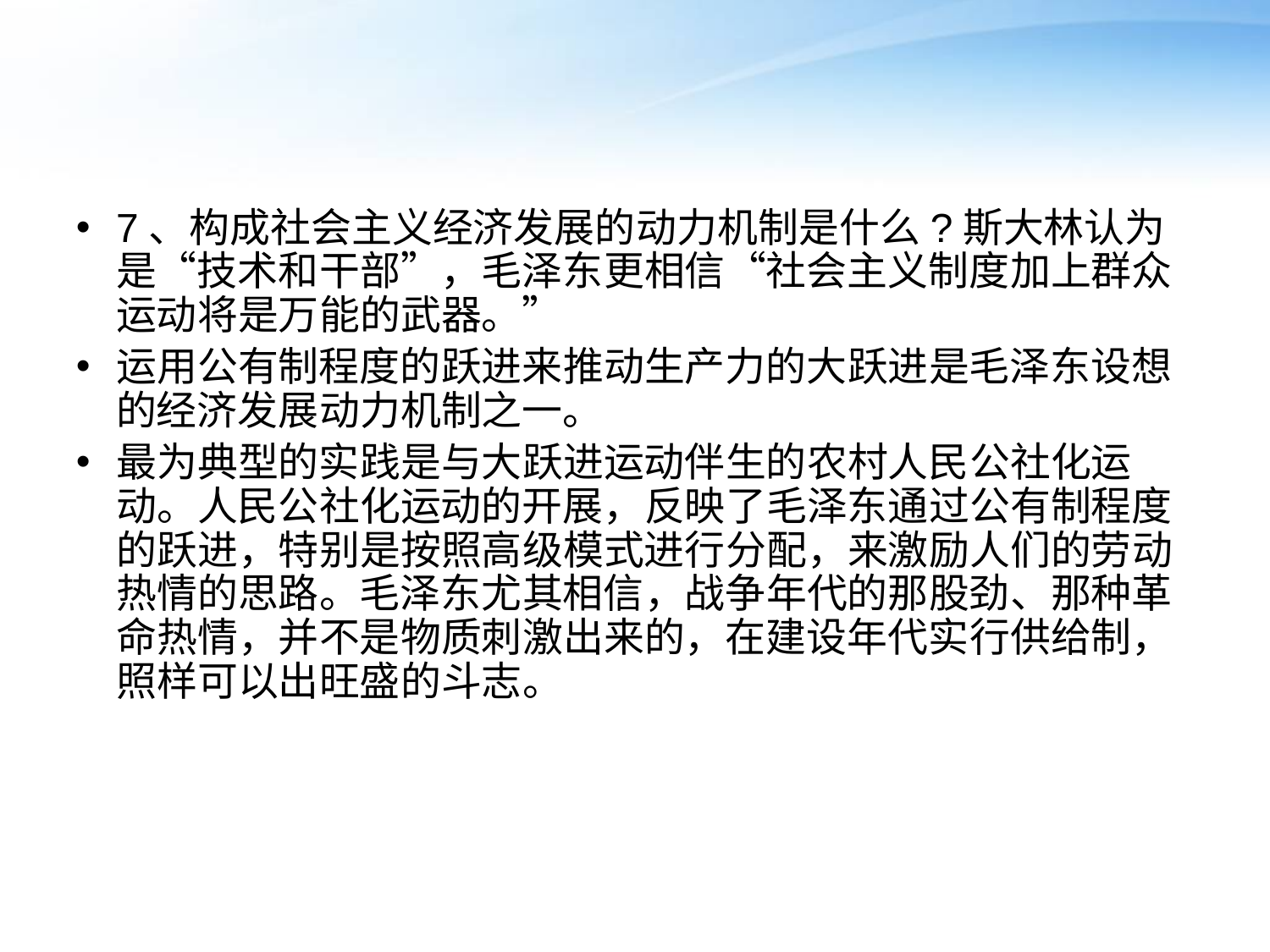

#
7、构成社会主义经济发展的动力机制是什么?斯大林认为是“技术和干部”，毛泽东更相信“社会主义制度加上群众运动将是万能的武器。”
运用公有制程度的跃进来推动生产力的大跃进是毛泽东设想的经济发展动力机制之一。
最为典型的实践是与大跃进运动伴生的农村人民公社化运动。人民公社化运动的开展，反映了毛泽东通过公有制程度的跃进，特别是按照高级模式进行分配，来激励人们的劳动热情的思路。毛泽东尤其相信，战争年代的那股劲、那种革命热情，并不是物质刺激出来的，在建设年代实行供给制，照样可以出旺盛的斗志。